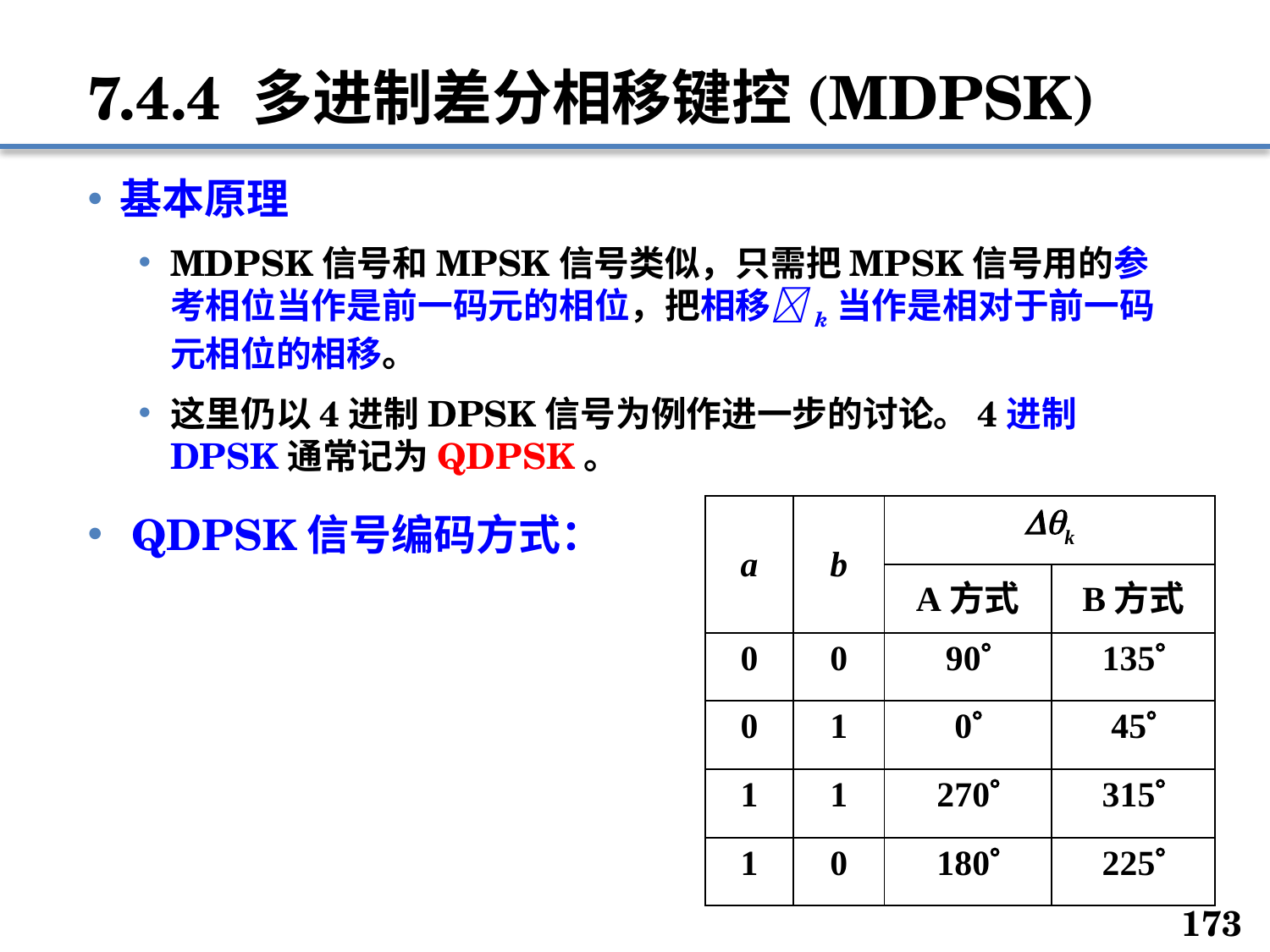

# 7.4.4 多进制差分相移键控(MDPSK)
基本原理
MDPSK信号和MPSK信号类似，只需把MPSK信号用的参考相位当作是前一码元的相位，把相移θk当作是相对于前一码元相位的相移。
这里仍以4进制DPSK信号为例作进一步的讨论。4进制DPSK通常记为QDPSK。
 QDPSK信号编码方式：
| a | b | Δθk |  |
| --- | --- | --- | --- |
|  |  | A方式 | B方式 |
| 0 | 0 | 90° | 135° |
| 0 | 1 | 0° | 45° |
| 1 | 1 | 270° | 315° |
| 1 | 0 | 180° | 225° |
173